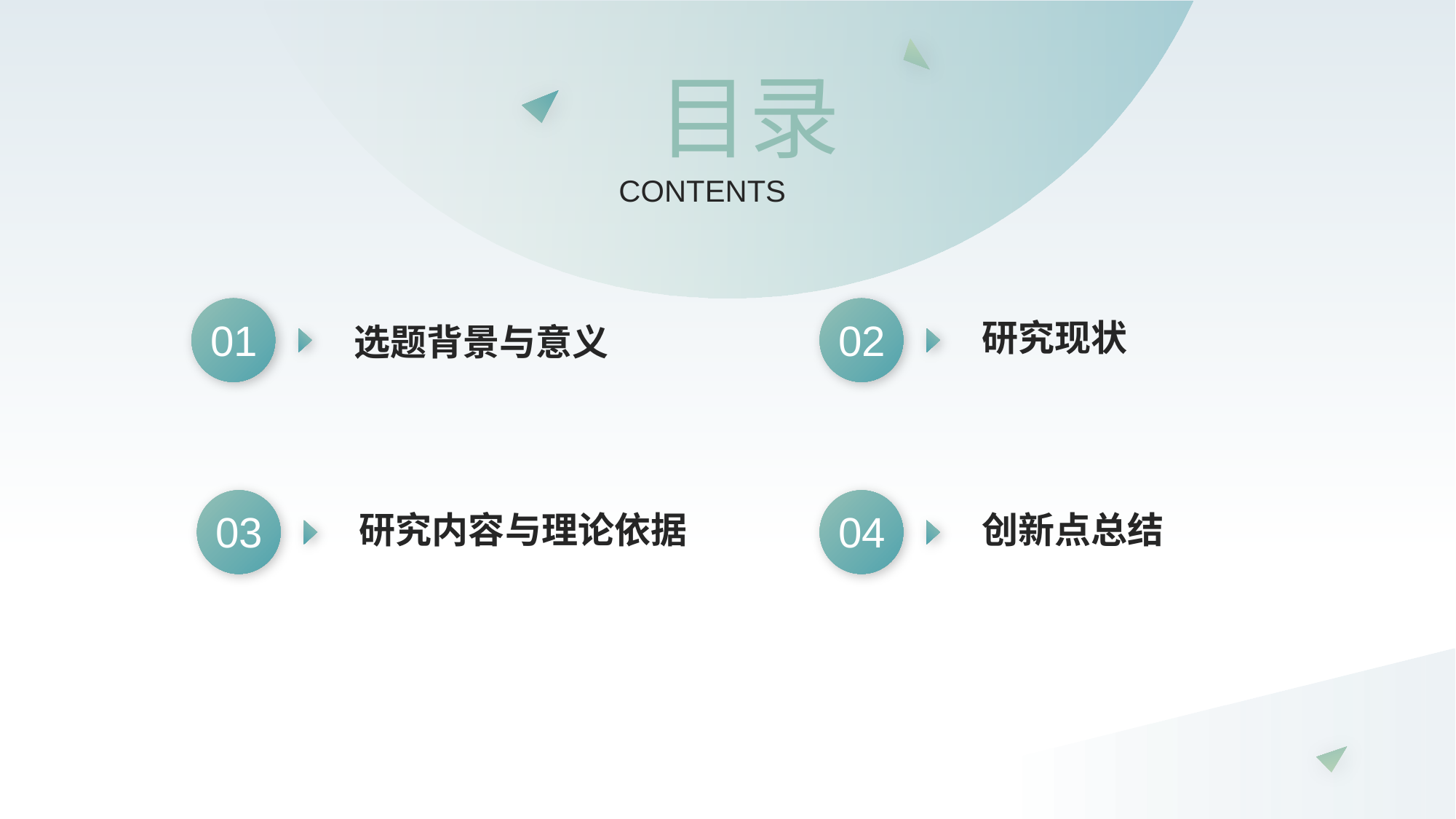

CONTENTS
目录

01

02

研究现状
选题背景与意义

03

04

研究内容与理论依据
创新点总结